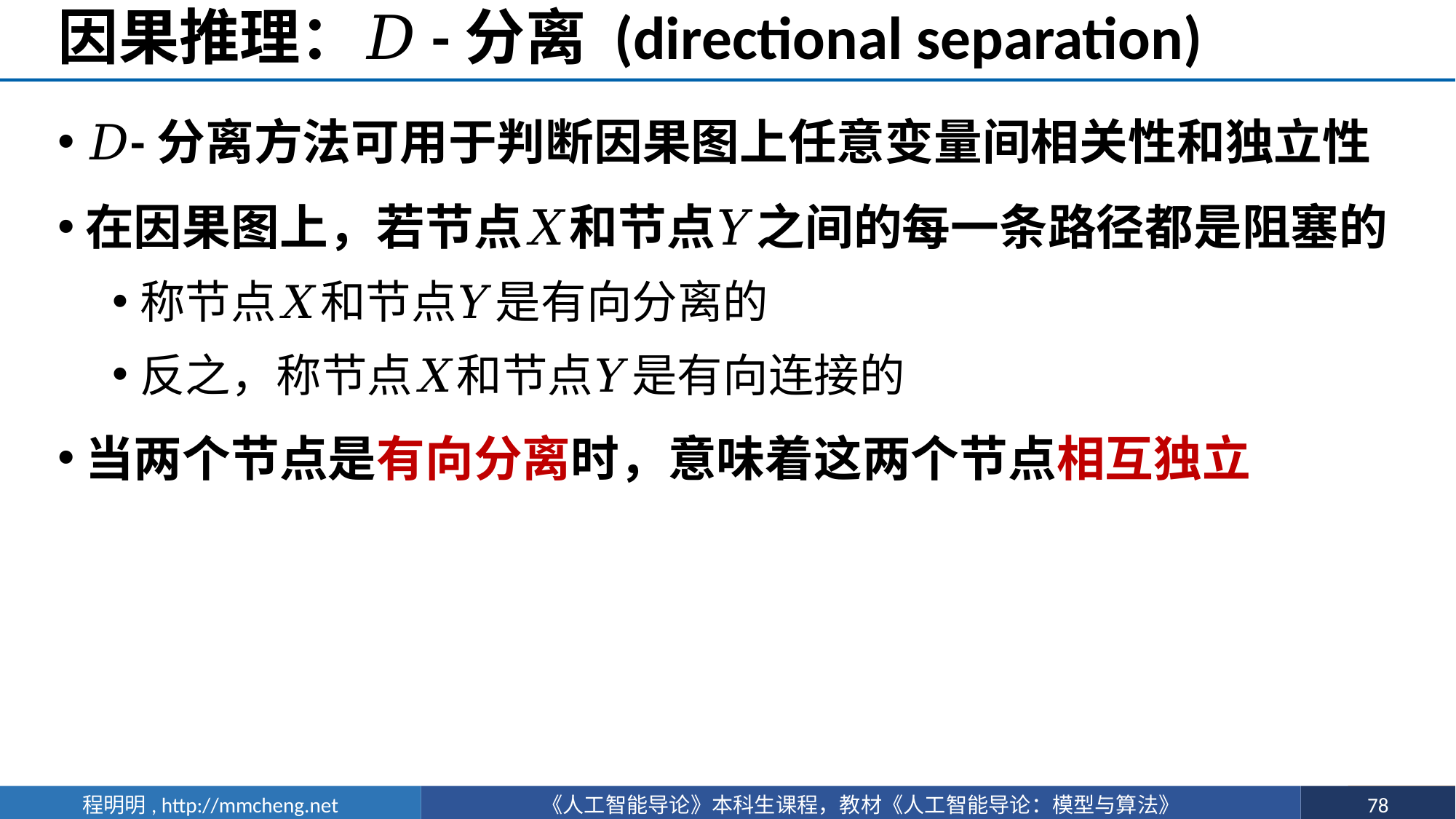

# 因果推理：𝐷-分离 (directional separation)
𝐷-分离方法可用于判断因果图上任意变量间相关性和独立性
在因果图上，若节点𝑋和节点𝑌之间的每一条路径都是阻塞的
称节点𝑋和节点𝑌是有向分离的
反之，称节点𝑋和节点𝑌是有向连接的
当两个节点是有向分离时，意味着这两个节点相互独立